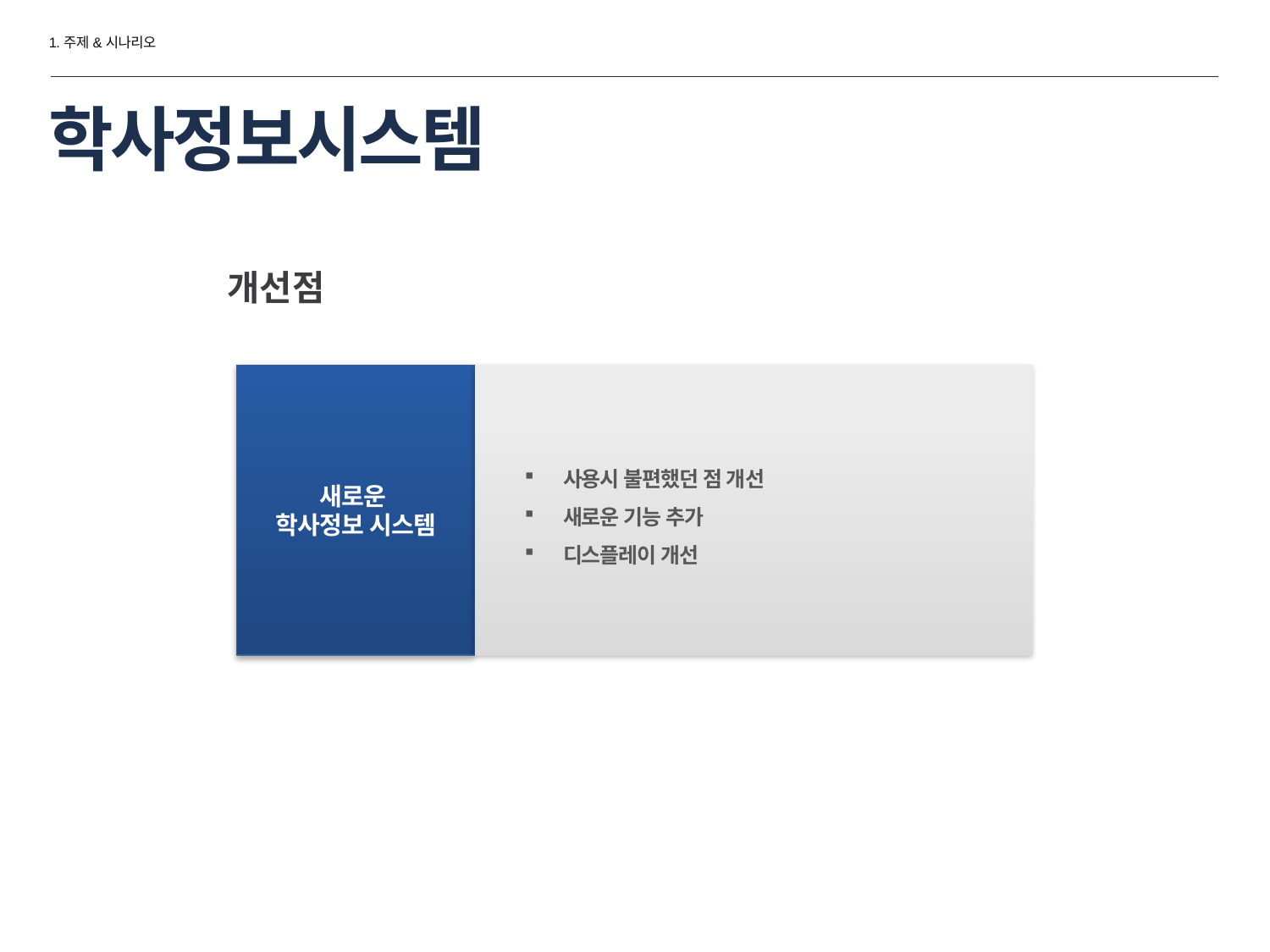

1.주제&시나리오
# 학사정보시스템
개선점
새로운
학사정보 시스템
사용시 불편했던 점 개선
새로운 기능 추가
디스플레이 개선